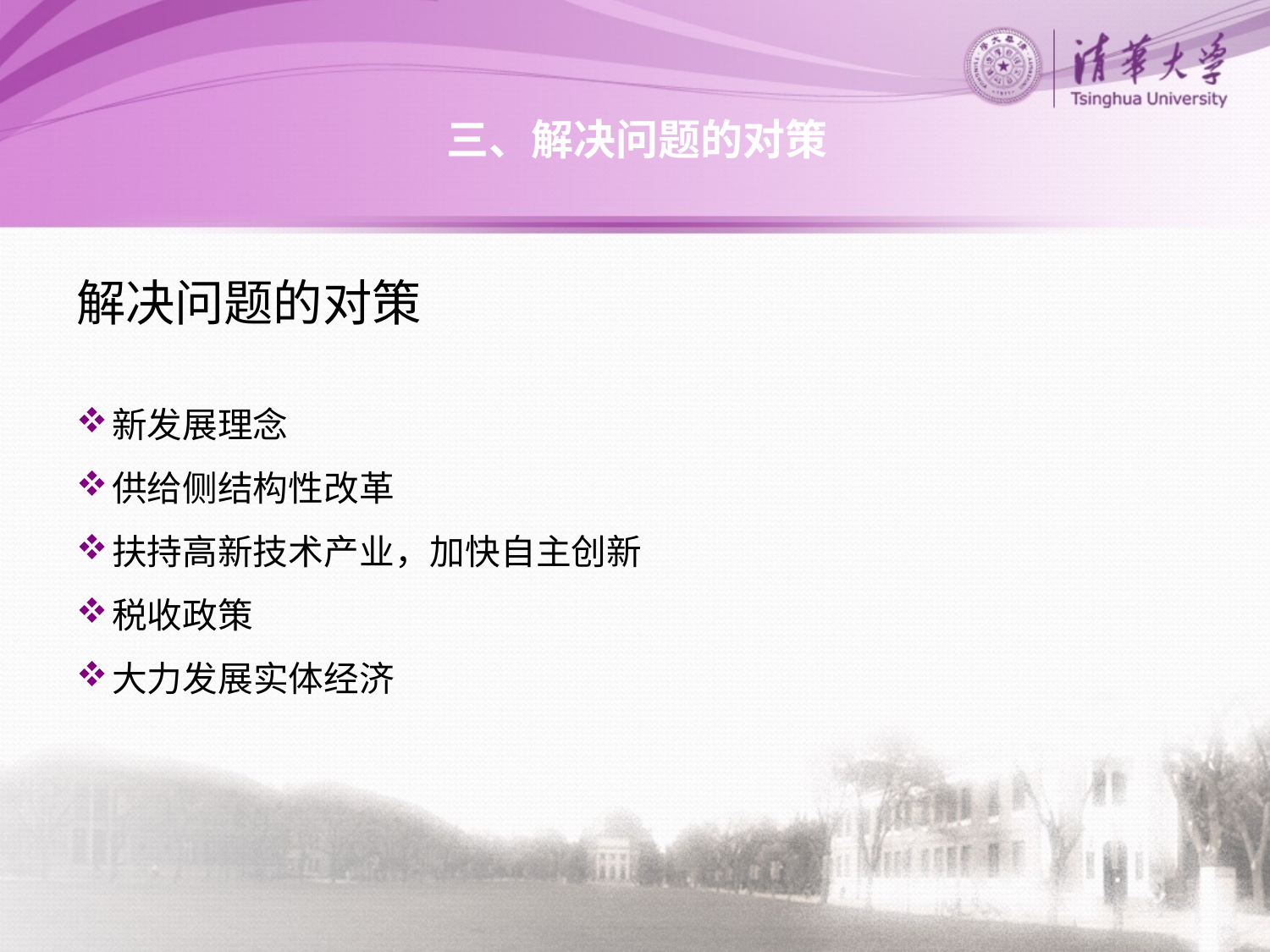

# 三、解决问题的对策
解决问题的对策

新发展理念
供给侧结构性改革
扶持高新技术产业，加快自主创新
税收政策
大力发展实体经济